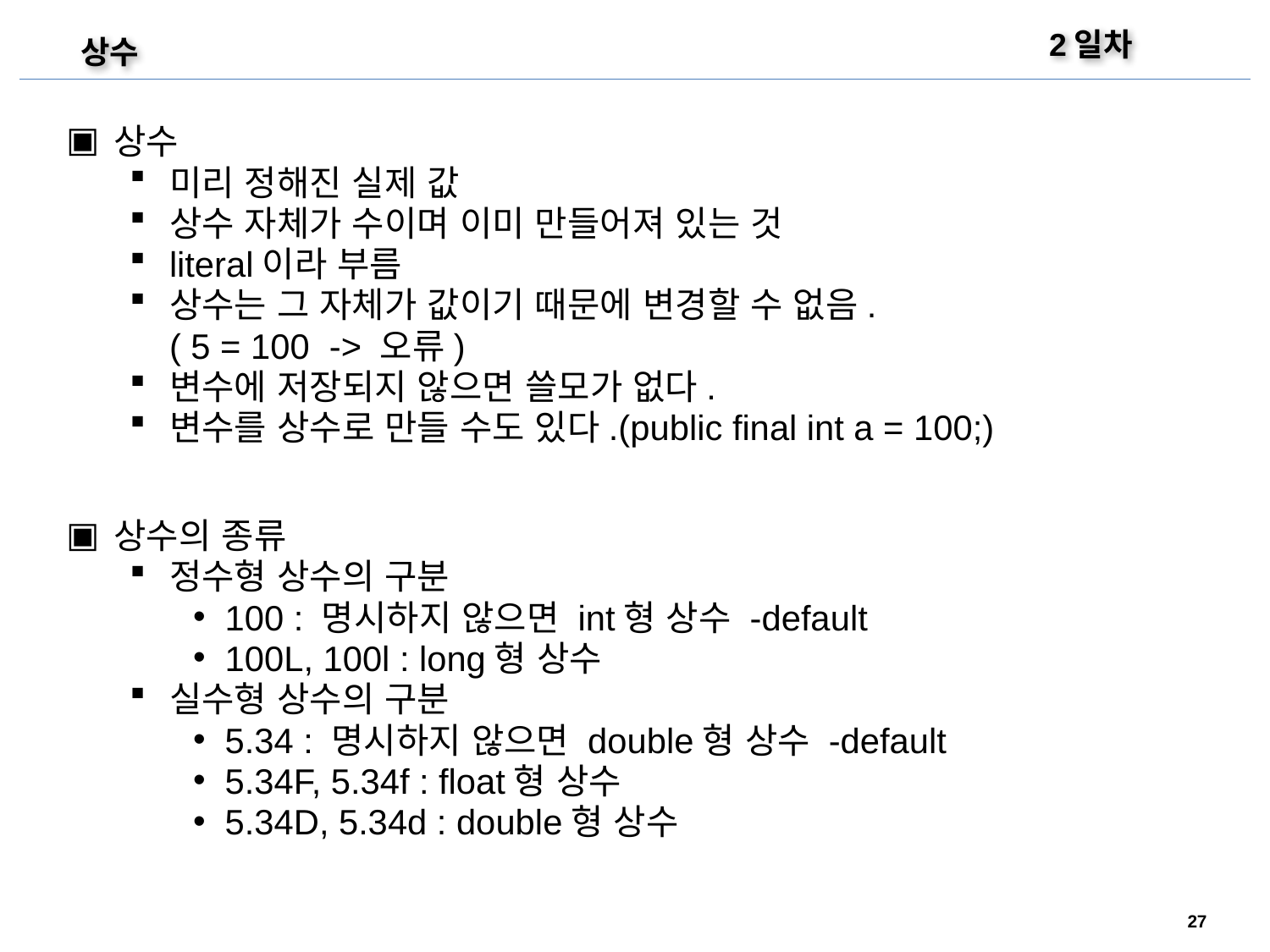

2일차
상수
상수
미리 정해진 실제 값
상수 자체가 수이며 이미 만들어져 있는 것
literal이라 부름
상수는 그 자체가 값이기 때문에 변경할 수 없음.
	( 5 = 100  -> 오류)
변수에 저장되지 않으면 쓸모가 없다.
변수를 상수로 만들 수도 있다.(public final int a = 100;)

상수의 종류
정수형 상수의 구분
100 : 명시하지 않으면 int형 상수 -default
100L, 100l : long형 상수
실수형 상수의 구분
5.34 : 명시하지 않으면 double형 상수 -default
5.34F, 5.34f : float형 상수
5.34D, 5.34d : double형 상수